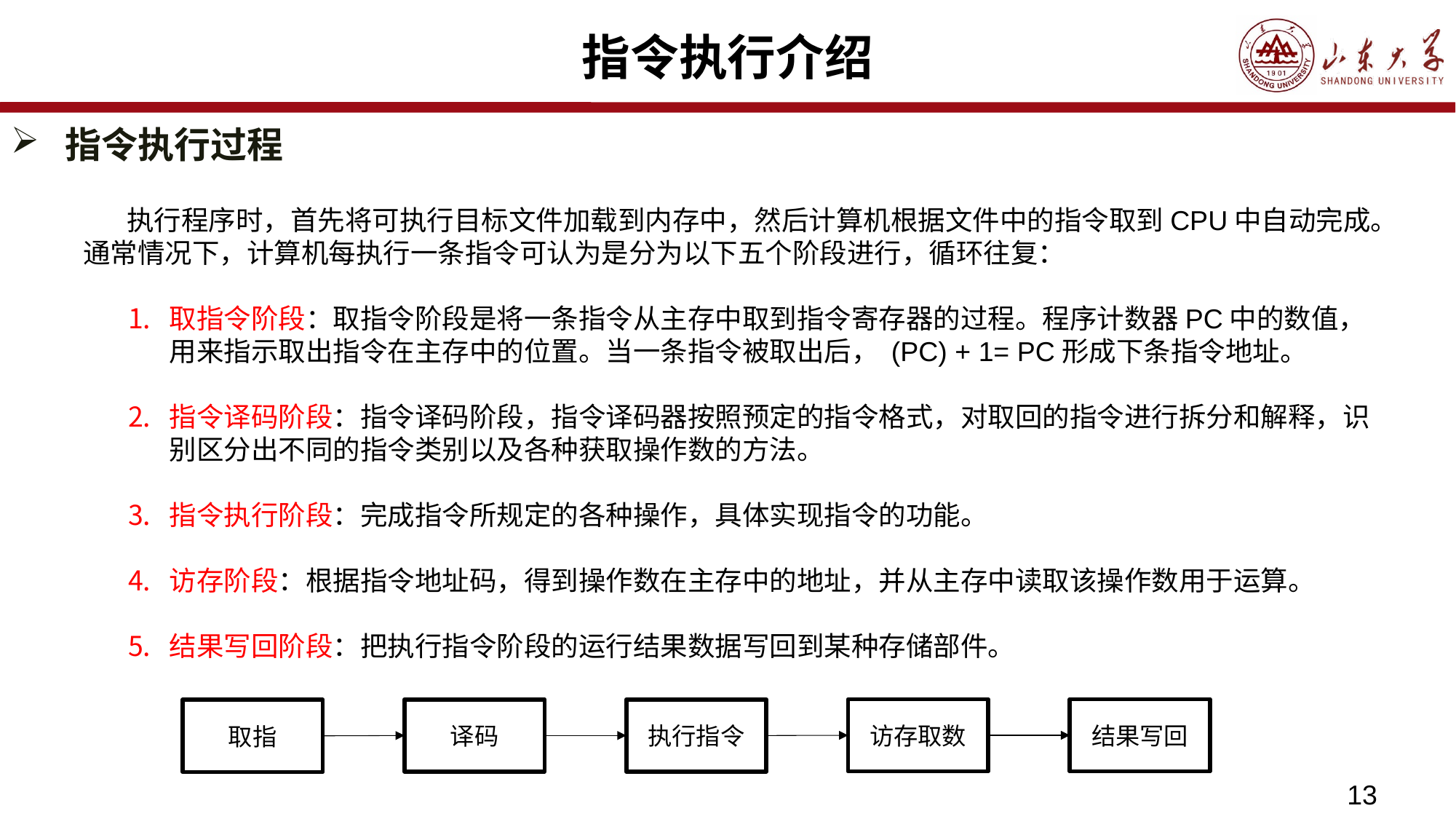

# 指令执行介绍
指令执行过程
      执行程序时，首先将可执行目标文件加载到内存中，然后计算机根据文件中的指令取到CPU中自动完成。通常情况下，计算机每执行一条指令可认为是分为以下五个阶段进行，循环往复：

取指令阶段：取指令阶段是将一条指令从主存中取到指令寄存器的过程。程序计数器PC中的数值，用来指示取出指令在主存中的位置。当一条指令被取出后， (PC) + 1= PC形成下条指令地址。

指令译码阶段：指令译码阶段，指令译码器按照预定的指令格式，对取回的指令进行拆分和解释，识别区分出不同的指令类别以及各种获取操作数的方法。

指令执行阶段：完成指令所规定的各种操作，具体实现指令的功能。

访存阶段：根据指令地址码，得到操作数在主存中的地址，并从主存中读取该操作数用于运算。

结果写回阶段：把执行指令阶段的运行结果数据写回到某种存储部件。
访存取数
结果写回
译码
执行指令
取指
13